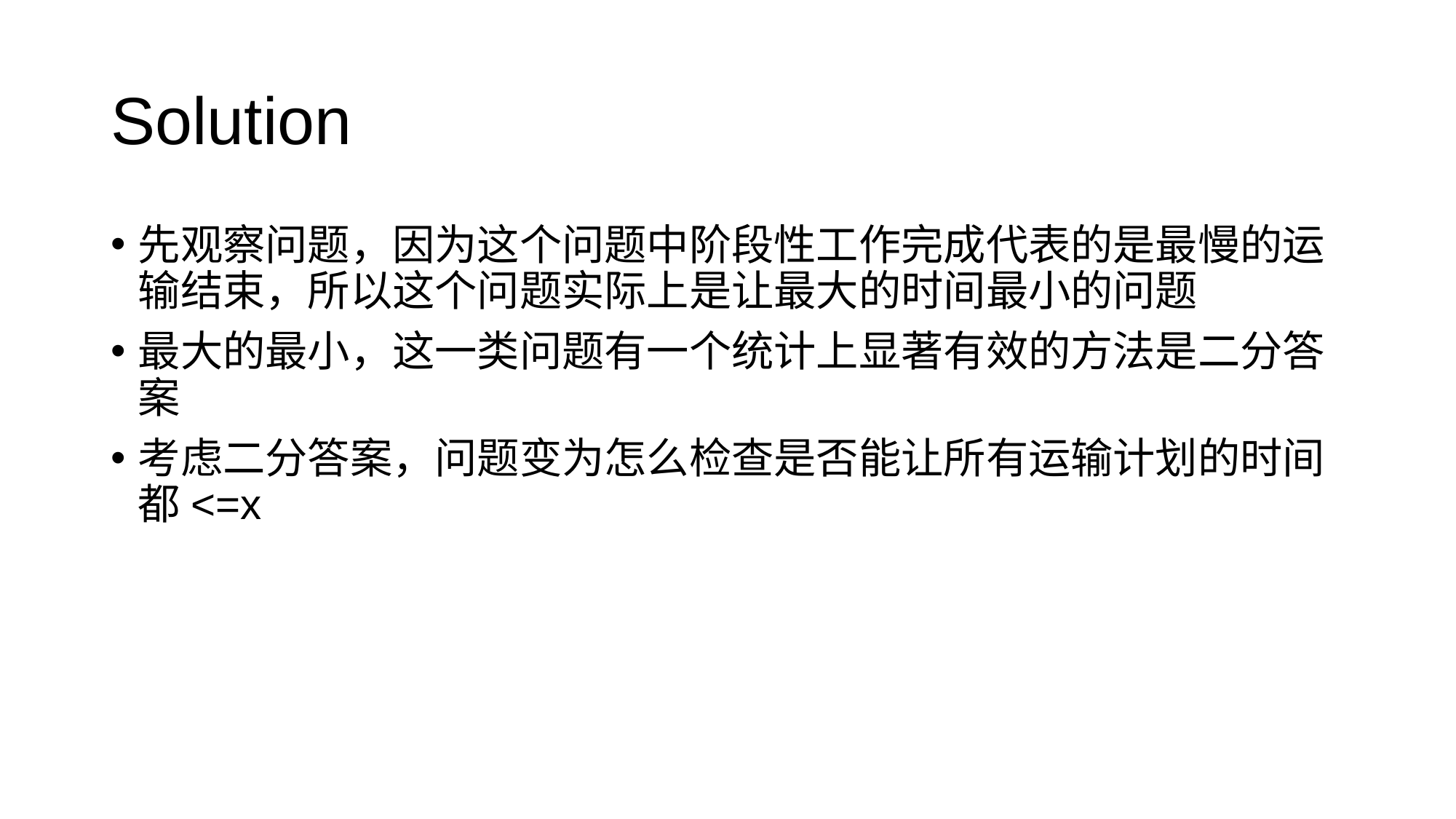

# Solution
先观察问题，因为这个问题中阶段性工作完成代表的是最慢的运输结束，所以这个问题实际上是让最大的时间最小的问题
最大的最小，这一类问题有一个统计上显著有效的方法是二分答案
考虑二分答案，问题变为怎么检查是否能让所有运输计划的时间都<=x